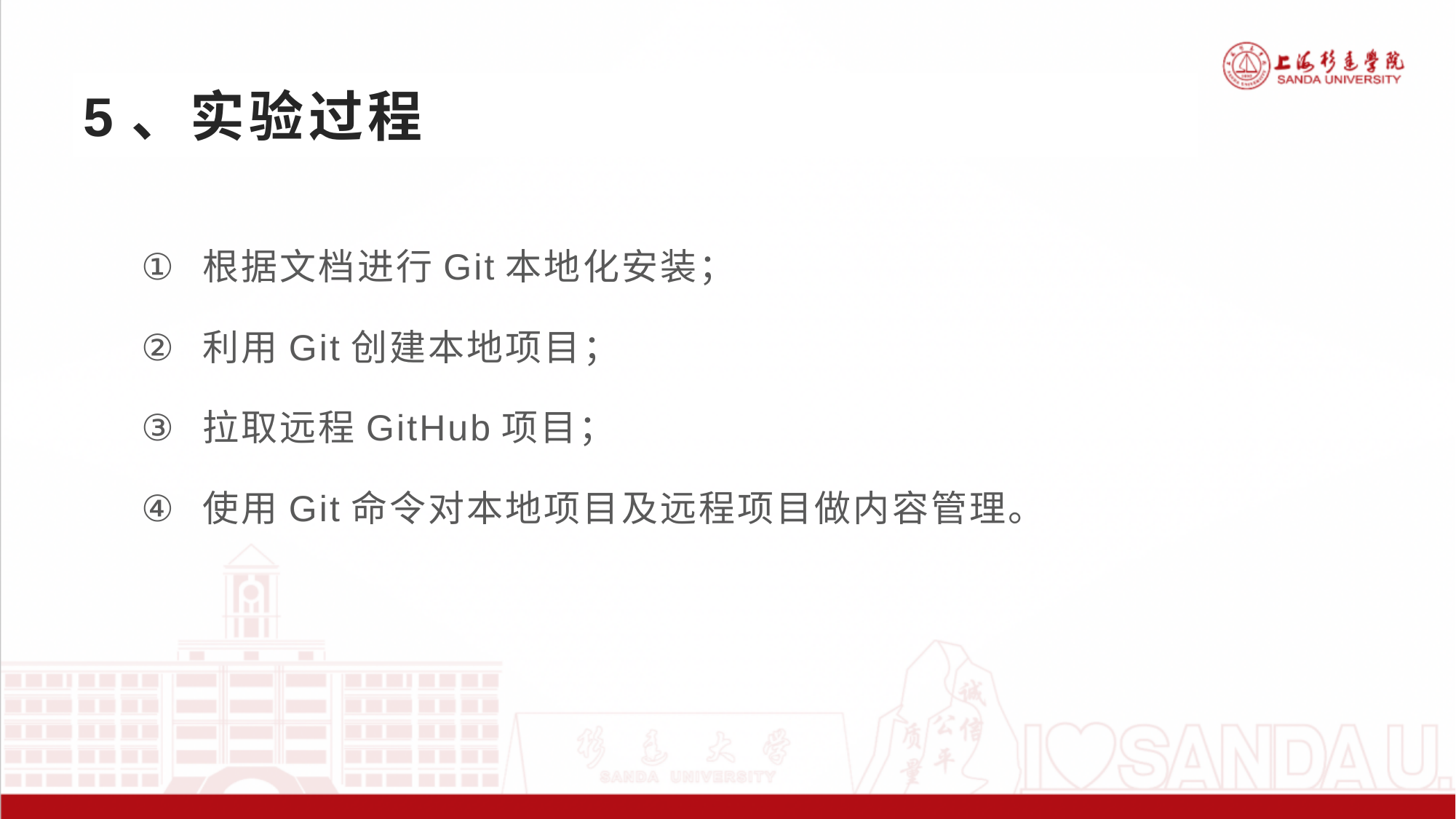

# 5、实验过程
根据文档进行Git本地化安装；
利用Git创建本地项目；
拉取远程GitHub项目；
使用Git命令对本地项目及远程项目做内容管理。